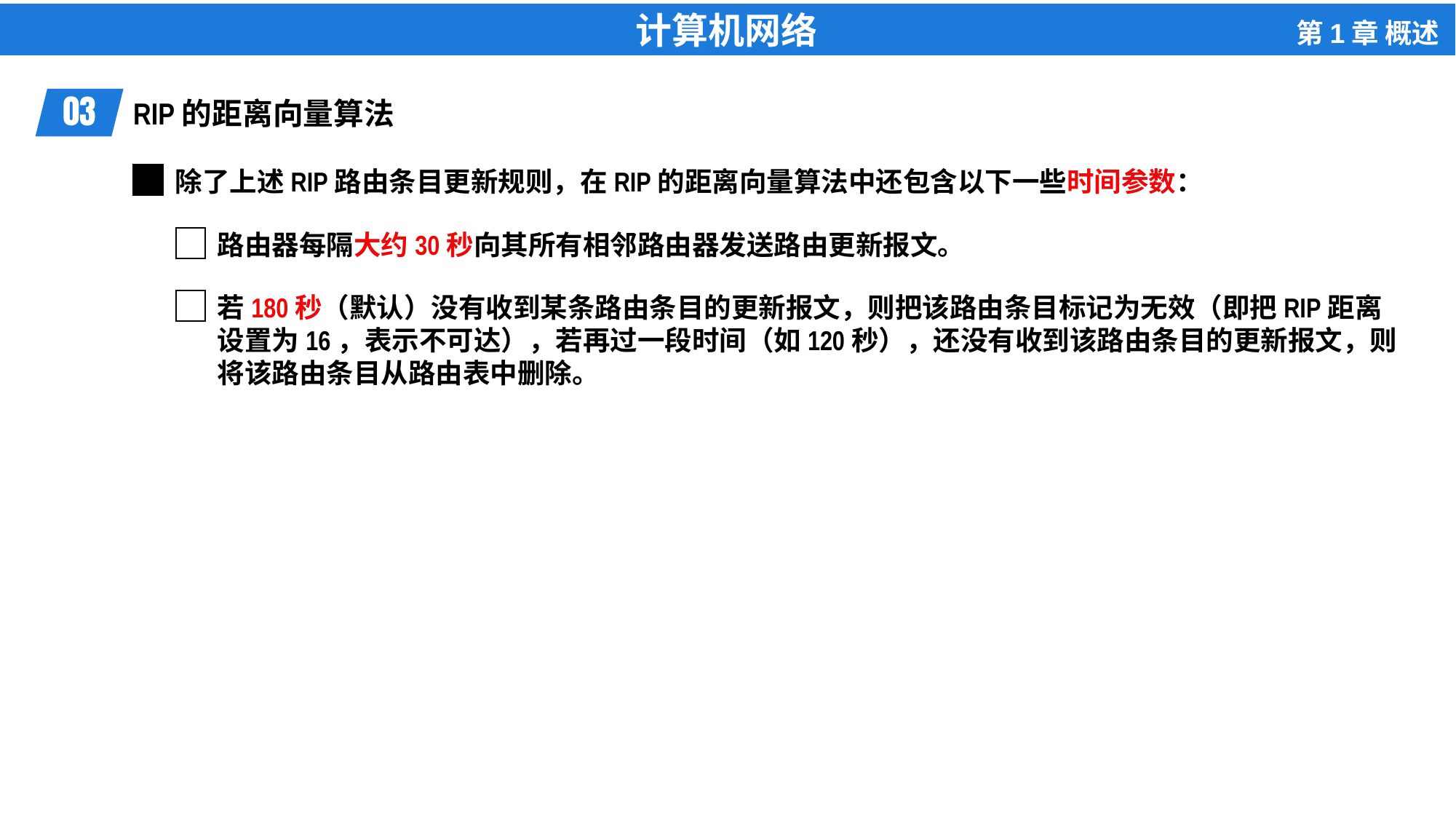

03
RIP的距离向量算法
除了上述RIP路由条目更新规则，在RIP的距离向量算法中还包含以下一些时间参数：

路由器每隔大约30秒向其所有相邻路由器发送路由更新报文。

若180秒（默认）没有收到某条路由条目的更新报文，则把该路由条目标记为无效（即把RIP距离设置为16，表示不可达），若再过一段时间（如120秒），还没有收到该路由条目的更新报文，则将该路由条目从路由表中删除。